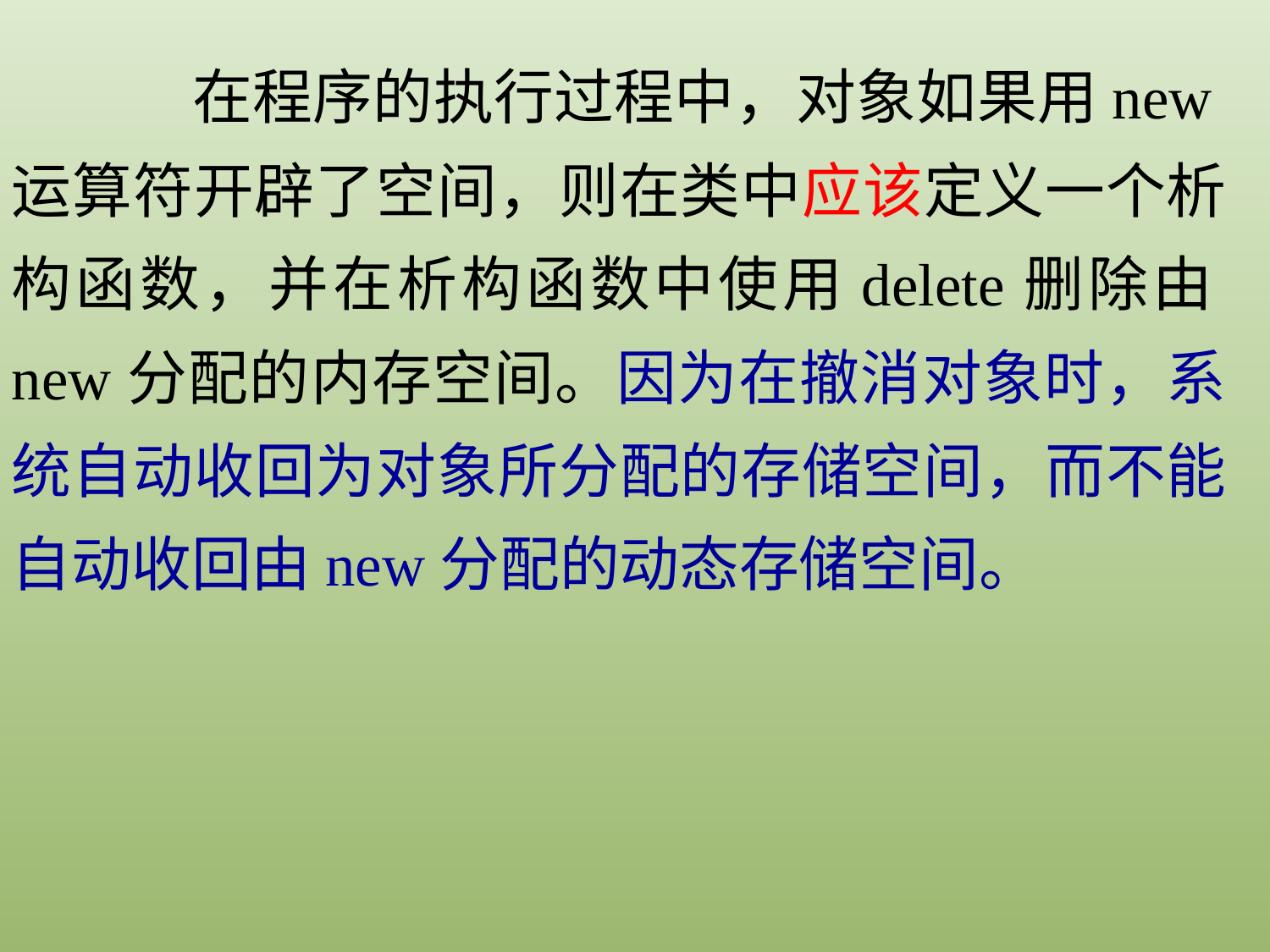

在程序的执行过程中，对象如果用new运算符开辟了空间，则在类中应该定义一个析构函数，并在析构函数中使用delete删除由new分配的内存空间。因为在撤消对象时，系统自动收回为对象所分配的存储空间，而不能自动收回由new分配的动态存储空间。
676